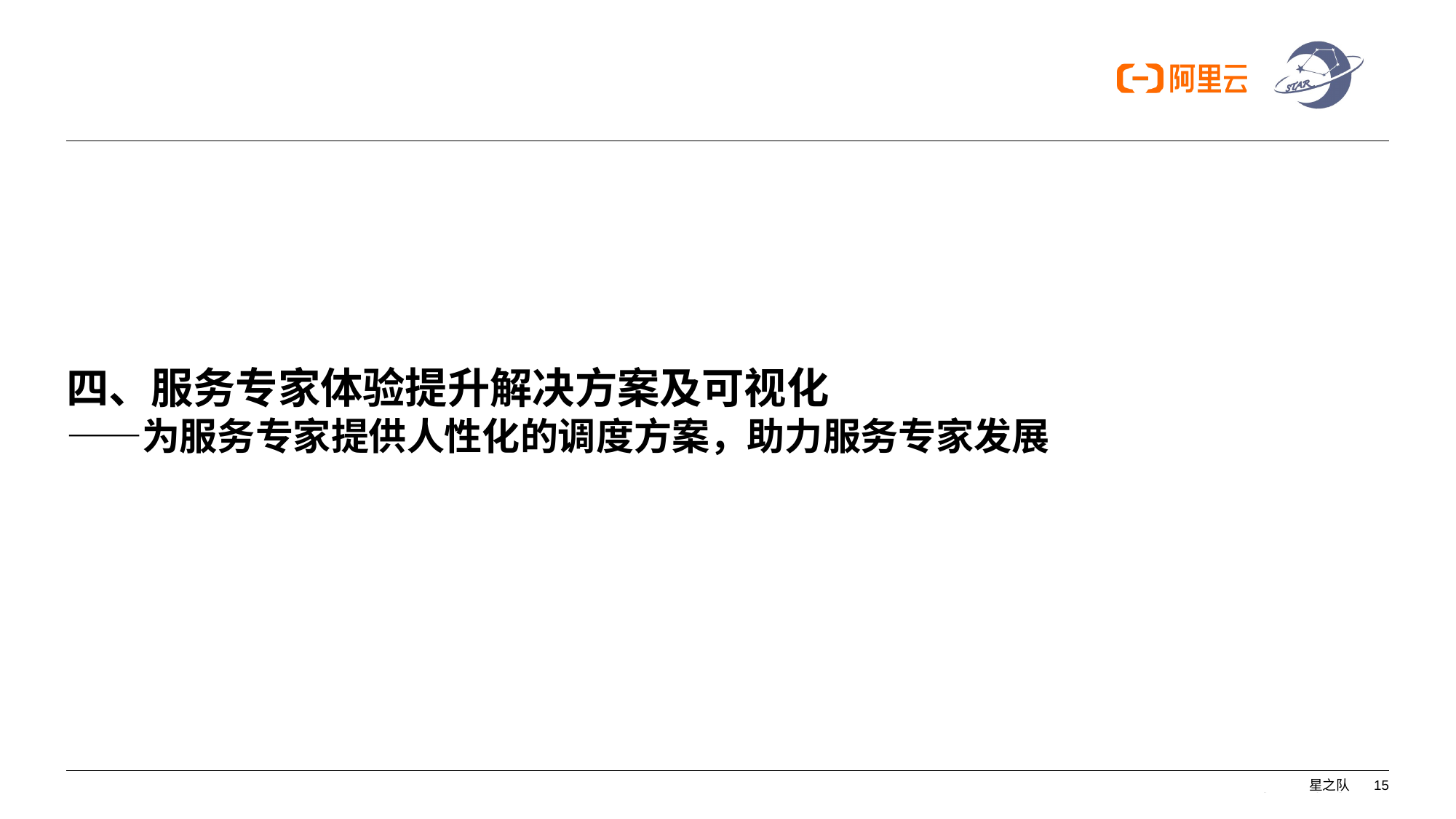

# 四、服务专家体验提升解决方案及可视化 ——为服务专家提供人性化的调度方案，助力服务专家发展